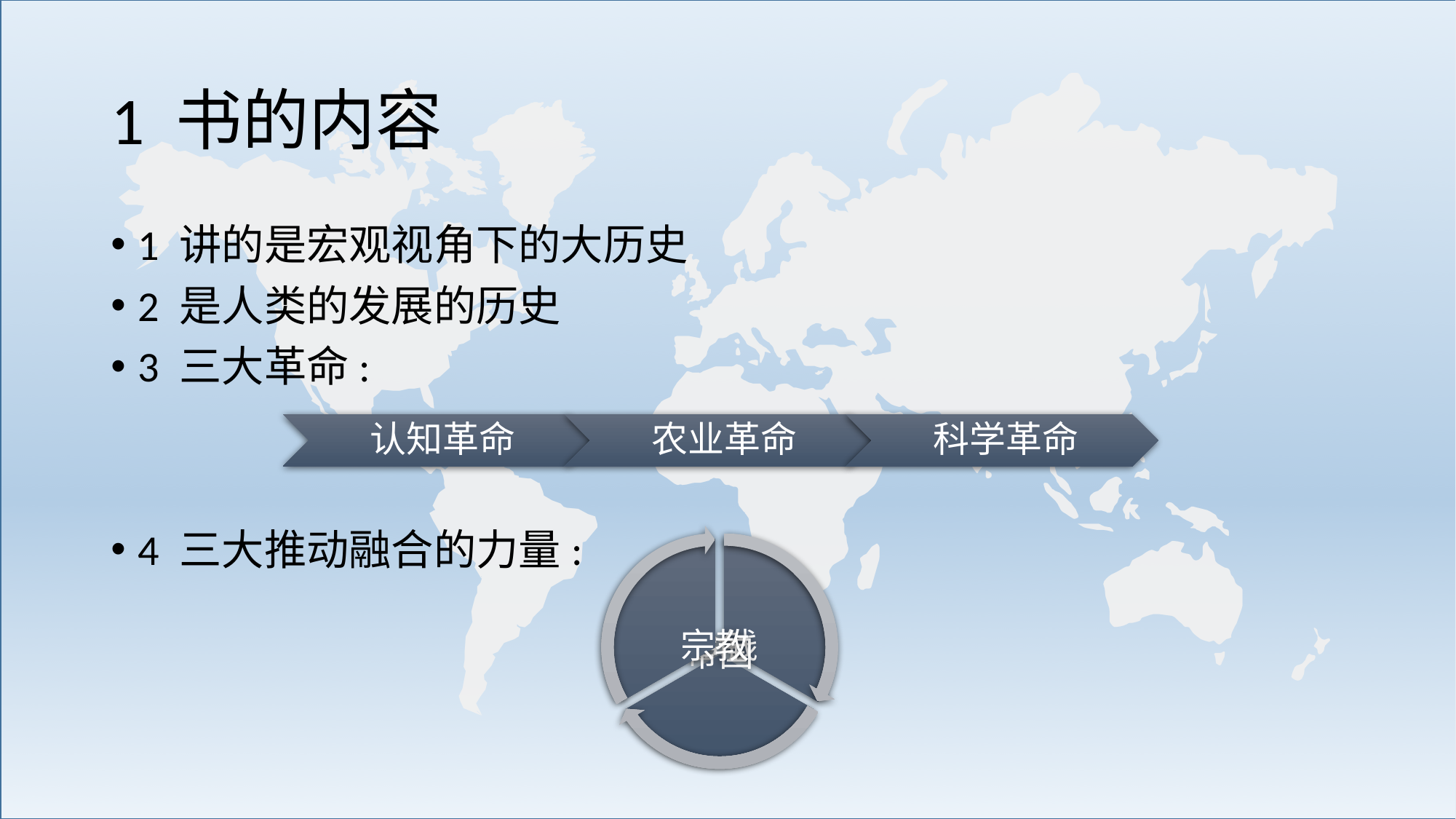

# 1 书的内容
1 讲的是宏观视角下的大历史
2 是人类的发展的历史
3 三大革命:

4 三大推动融合的力量:

认知革命
农业革命
科学革命
金钱
帝国
宗教